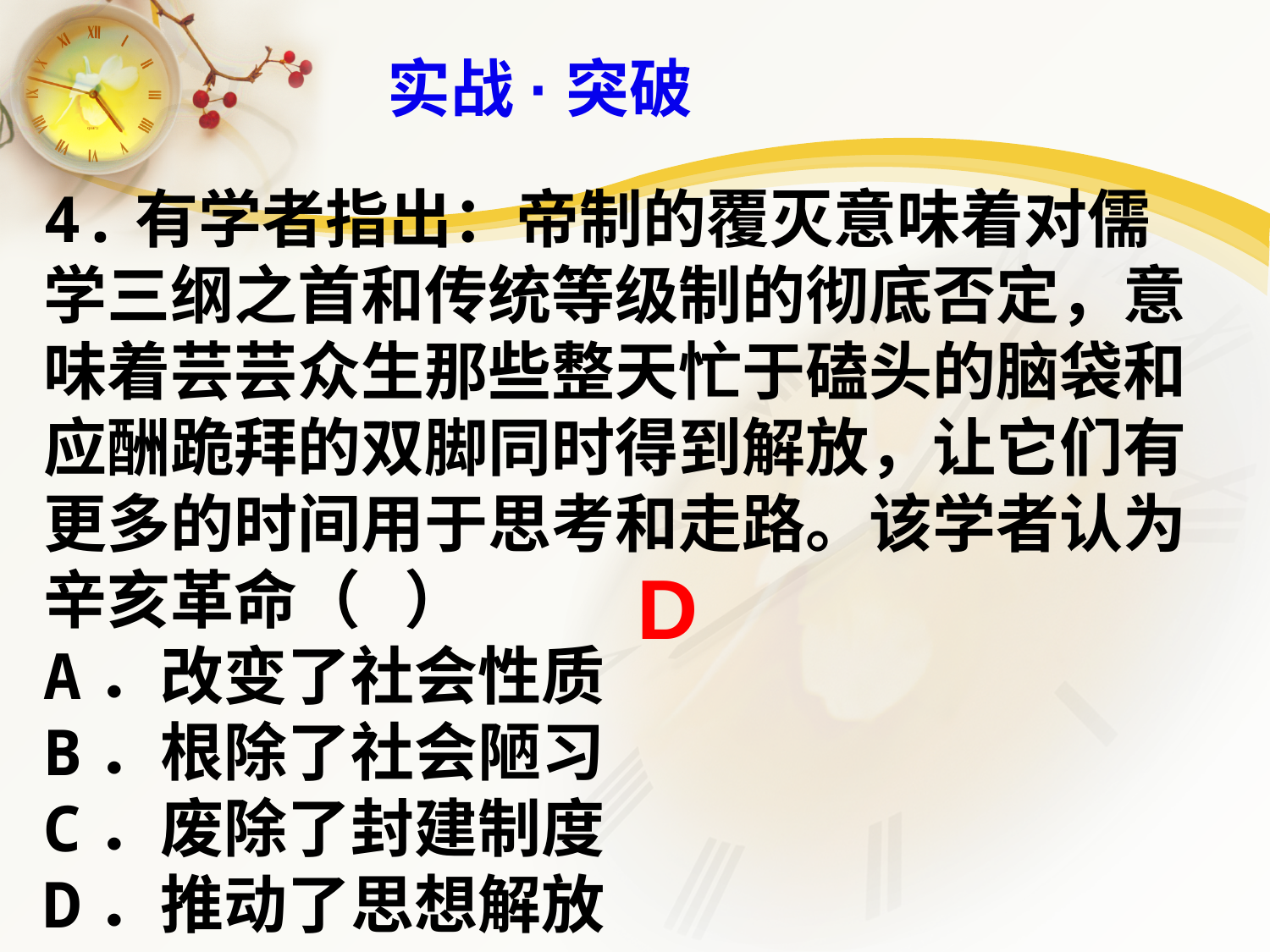

实战·突破
4.有学者指出：帝制的覆灭意味着对儒学三纲之首和传统等级制的彻底否定，意味着芸芸众生那些整天忙于磕头的脑袋和应酬跪拜的双脚同时得到解放，让它们有更多的时间用于思考和走路。该学者认为辛亥革命（   ）
A．改变了社会性质
B．根除了社会陋习
C．废除了封建制度
D．推动了思想解放
D